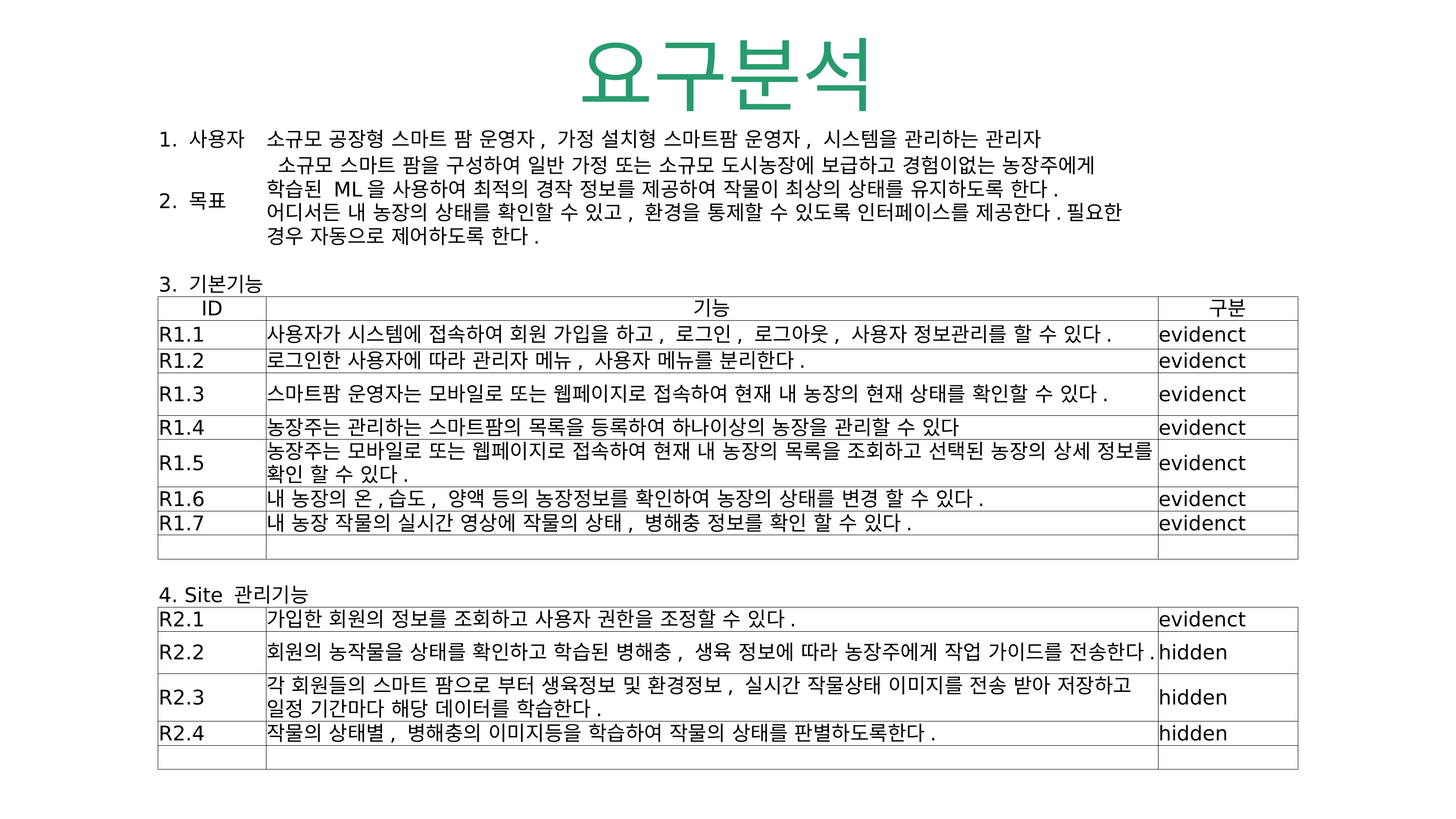

# 요구분석
| 1. 사용자 | 소규모 공장형 스마트 팜 운영자, 가정 설치형 스마트팜 운영자, 시스템을 관리하는 관리자 |  |
| --- | --- | --- |
| 2. 목표 | 소규모 스마트 팜을 구성하여 일반 가정 또는 소규모 도시농장에 보급하고 경험이없는 농장주에게 학습된 ML을 사용하여 최적의 경작 정보를 제공하여 작물이 최상의 상태를 유지하도록 한다. 어디서든 내 농장의 상태를 확인할 수 있고, 환경을 통제할 수 있도록 인터페이스를 제공한다.필요한 경우 자동으로 제어하도록 한다. |  |
|  |  |  |
| 3. 기본기능 |  |  |
| ID | 기능 | 구분 |
| R1.1 | 사용자가 시스템에 접속하여 회원 가입을 하고, 로그인, 로그아웃, 사용자 정보관리를 할 수 있다. | evidenct |
| R1.2 | 로그인한 사용자에 따라 관리자 메뉴, 사용자 메뉴를 분리한다. | evidenct |
| R1.3 | 스마트팜 운영자는 모바일로 또는 웹페이지로 접속하여 현재 내 농장의 현재 상태를 확인할 수 있다. | evidenct |
| R1.4 | 농장주는 관리하는 스마트팜의 목록을 등록하여 하나이상의 농장을 관리할 수 있다 | evidenct |
| R1.5 | 농장주는 모바일로 또는 웹페이지로 접속하여 현재 내 농장의 목록을 조회하고 선택된 농장의 상세 정보를 확인 할 수 있다. | evidenct |
| R1.6 | 내 농장의 온,습도, 양액 등의 농장정보를 확인하여 농장의 상태를 변경 할 수 있다. | evidenct |
| R1.7 | 내 농장 작물의 실시간 영상에 작물의 상태, 병해충 정보를 확인 할 수 있다. | evidenct |
|  |  |  |
|  |  |  |
| 4. Site 관리기능 |  |  |
| R2.1 | 가입한 회원의 정보를 조회하고 사용자 권한을 조정할 수 있다. | evidenct |
| R2.2 | 회원의 농작물을 상태를 확인하고 학습된 병해충, 생육 정보에 따라 농장주에게 작업 가이드를 전송한다. | hidden |
| R2.3 | 각 회원들의 스마트 팜으로 부터 생육정보 및 환경정보, 실시간 작물상태 이미지를 전송 받아 저장하고 일정 기간마다 해당 데이터를 학습한다. | hidden |
| R2.4 | 작물의 상태별, 병해충의 이미지등을 학습하여 작물의 상태를 판별하도록한다. | hidden |
|  |  |  |